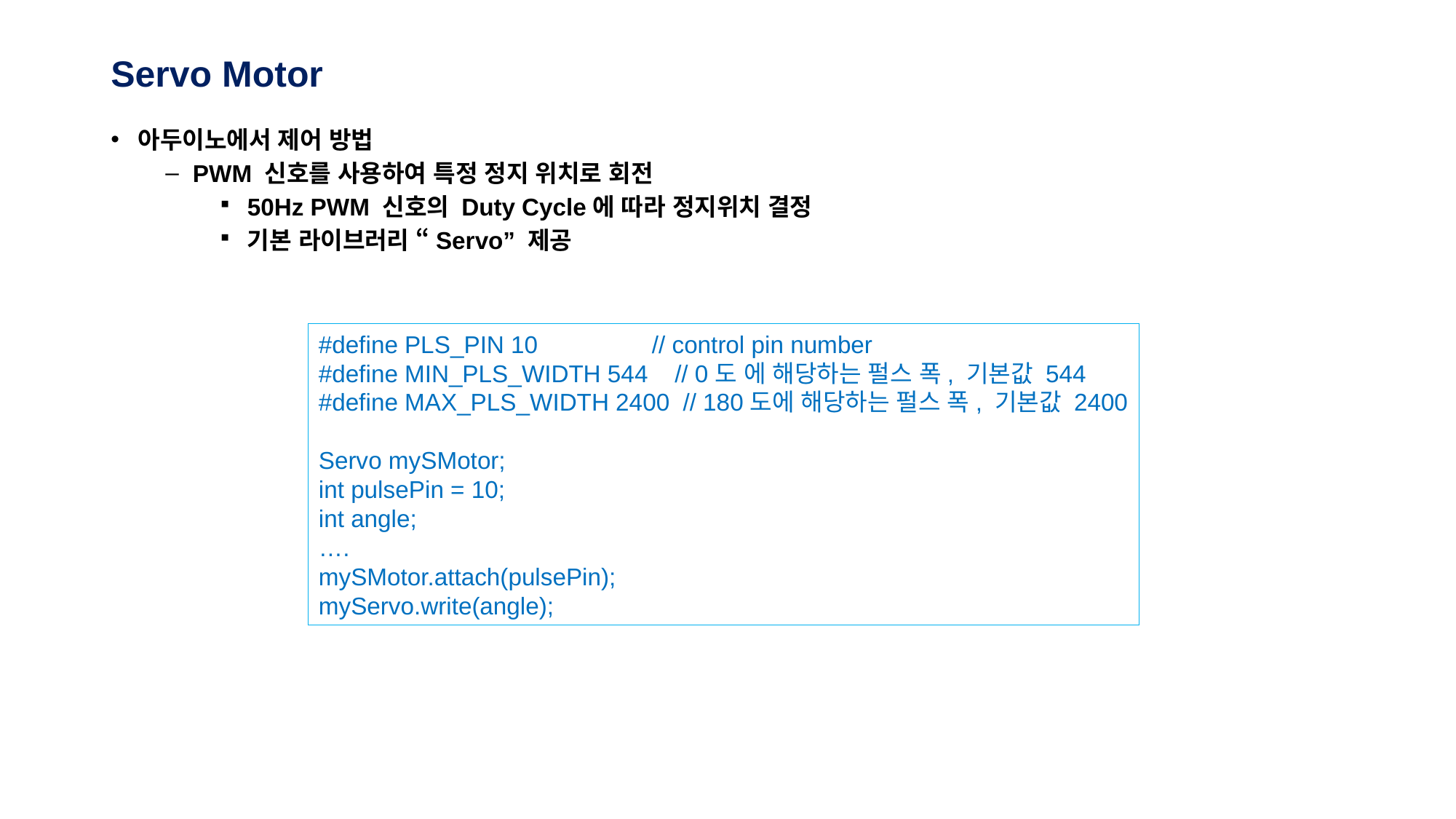

# Servo Motor
아두이노에서 제어 방법
PWM 신호를 사용하여 특정 정지 위치로 회전
50Hz PWM 신호의 Duty Cycle에 따라 정지위치 결정
기본 라이브러리 “Servo” 제공
#define PLS_PIN 10                 // control pin number
#define MIN_PLS_WIDTH 544    // 0도 에 해당하는 펄스 폭, 기본값 544
#define MAX_PLS_WIDTH 2400  // 180도에 해당하는 펄스 폭, 기본값 2400

Servo mySMotor;
int pulsePin = 10;
int angle;
….
mySMotor.attach(pulsePin);
myServo.write(angle);